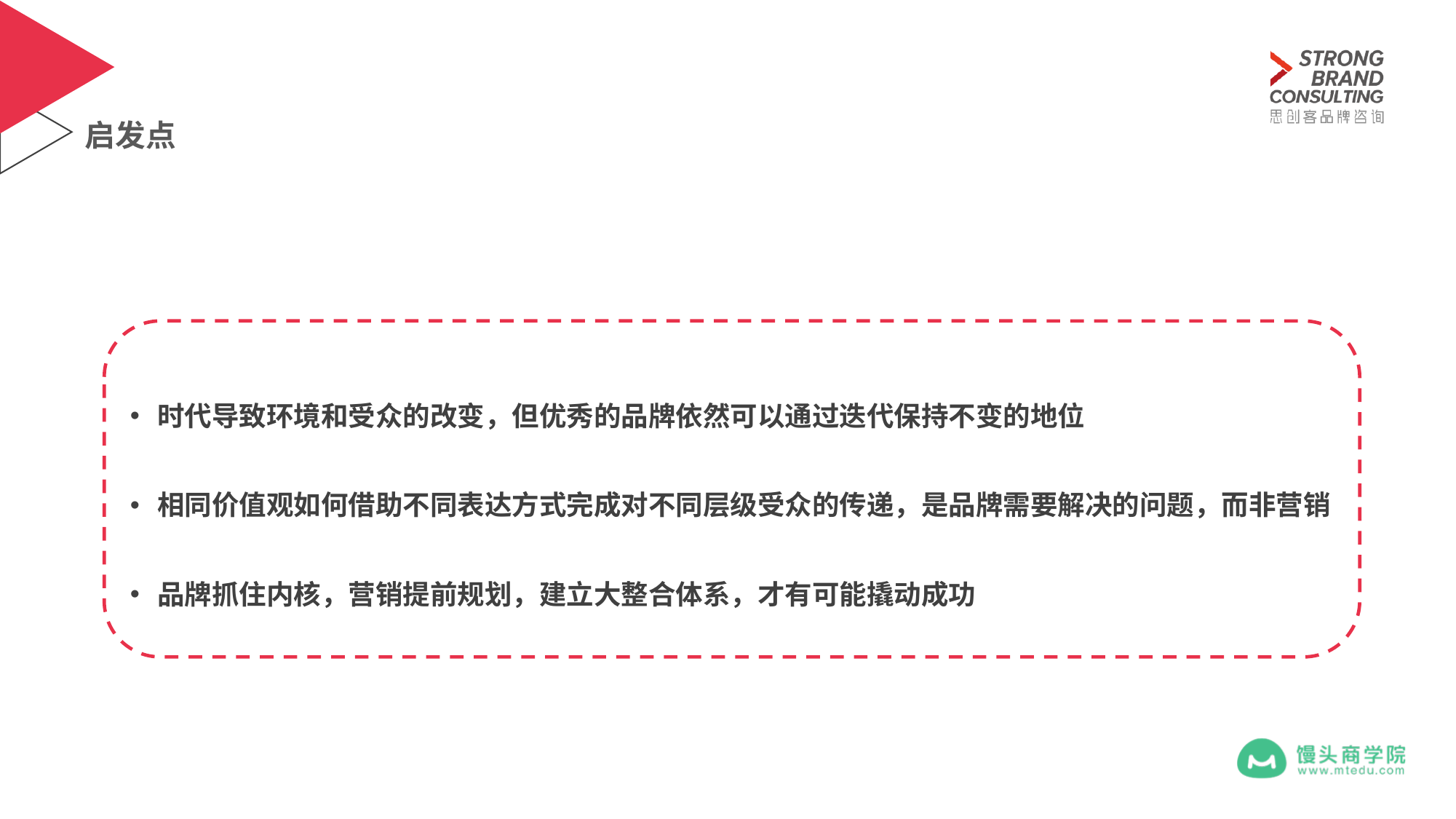

# 启发点

时代导致环境和受众的改变，但优秀的品牌依然可以通过迭代保持不变的地位

相同价值观如何借助不同表达方式完成对不同层级受众的传递，是品牌需要解决的问题，而非营销

品牌抓住内核，营销提前规划，建立大整合体系，才有可能撬动成功